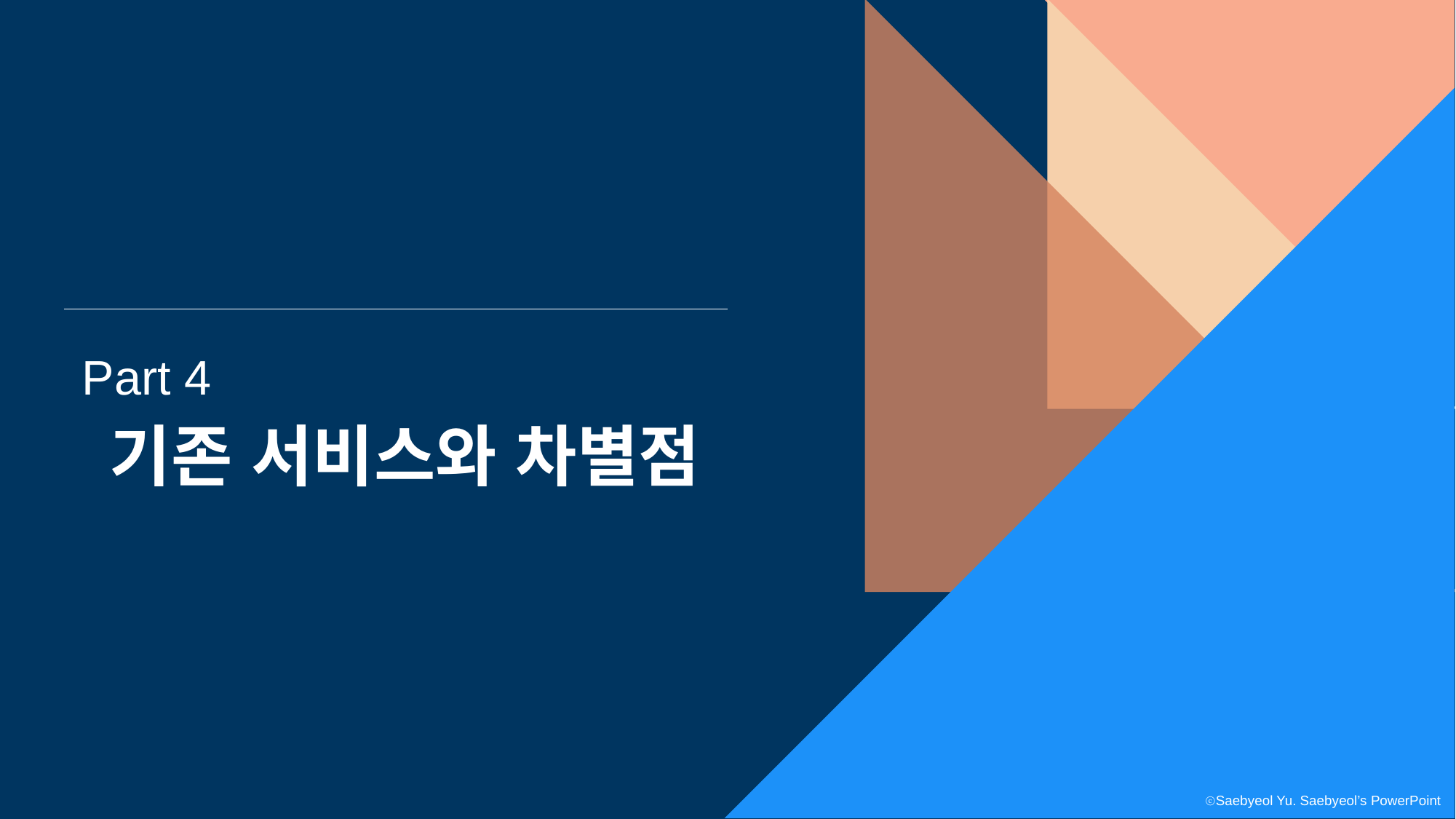

Part 4
기존 서비스와 차별점
ⓒSaebyeol Yu. Saebyeol’s PowerPoint